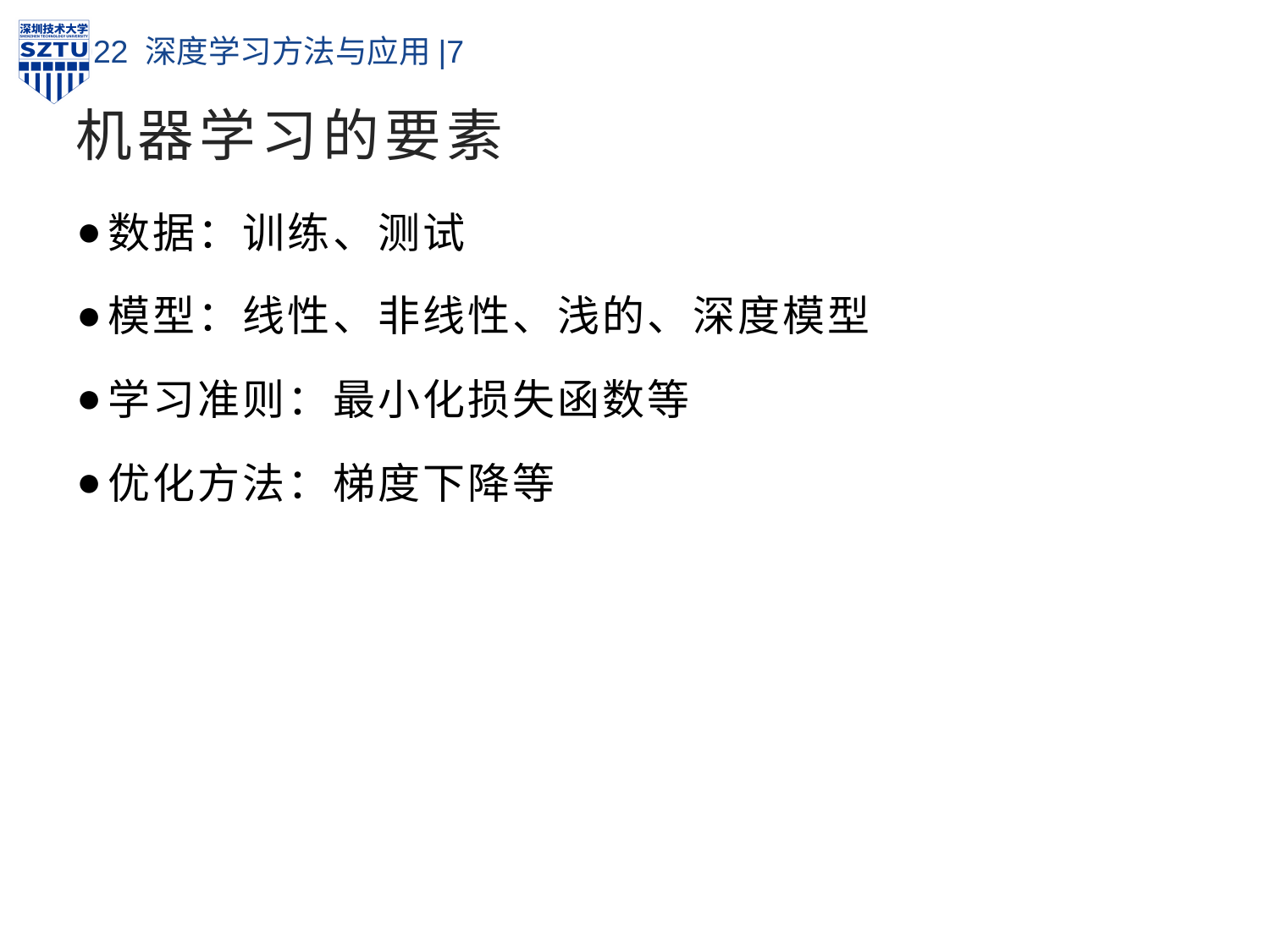

# 机器学习的要素
数据：训练、测试
模型：线性、非线性、浅的、深度模型
学习准则：最小化损失函数等
优化方法：梯度下降等